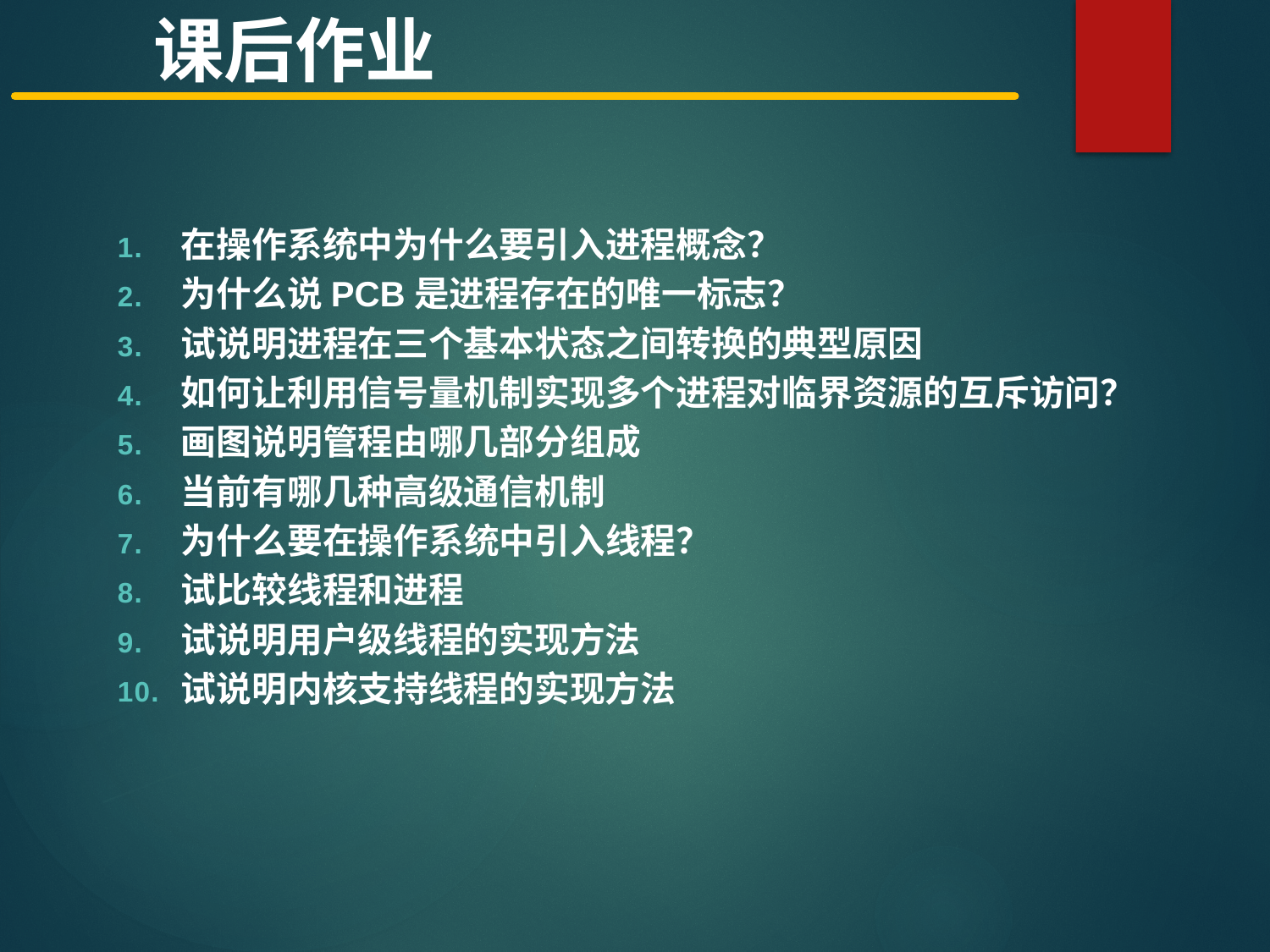

课后作业
在操作系统中为什么要引入进程概念？
为什么说PCB是进程存在的唯一标志？
试说明进程在三个基本状态之间转换的典型原因
如何让利用信号量机制实现多个进程对临界资源的互斥访问？
画图说明管程由哪几部分组成
当前有哪几种高级通信机制
为什么要在操作系统中引入线程？
试比较线程和进程
试说明用户级线程的实现方法
试说明内核支持线程的实现方法